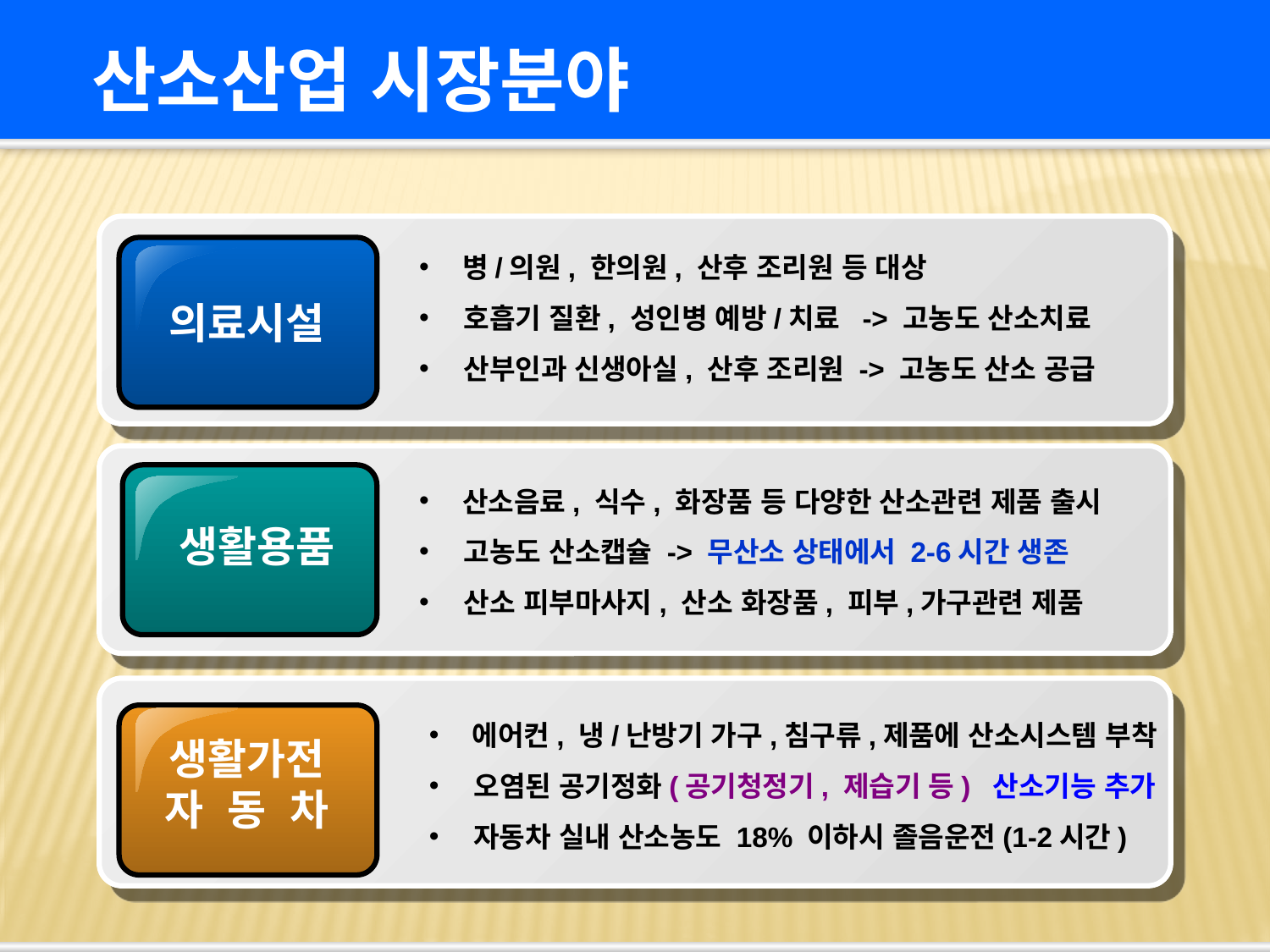

산소산업 시장분야

 병/의원, 한의원, 산후 조리원 등 대상
 호흡기 질환, 성인병 예방/치료  -> 고농도 산소치료
 산부인과 신생아실, 산후 조리원 -> 고농도 산소 공급

의료시설

 산소음료, 식수, 화장품 등 다양한 산소관련 제품 출시
 고농도 산소캡슐 -> 무산소 상태에서 2-6시간 생존
 산소 피부마사지, 산소 화장품, 피부,가구관련 제품

생활용품

 에어컨, 냉/난방기 가구,침구류,제품에 산소시스템 부착
 오염된 공기정화(공기청정기, 제습기 등)  산소기능 추가
 자동차 실내 산소농도 18% 이하시 졸음운전(1-2시간)

생활가전
자  동  차